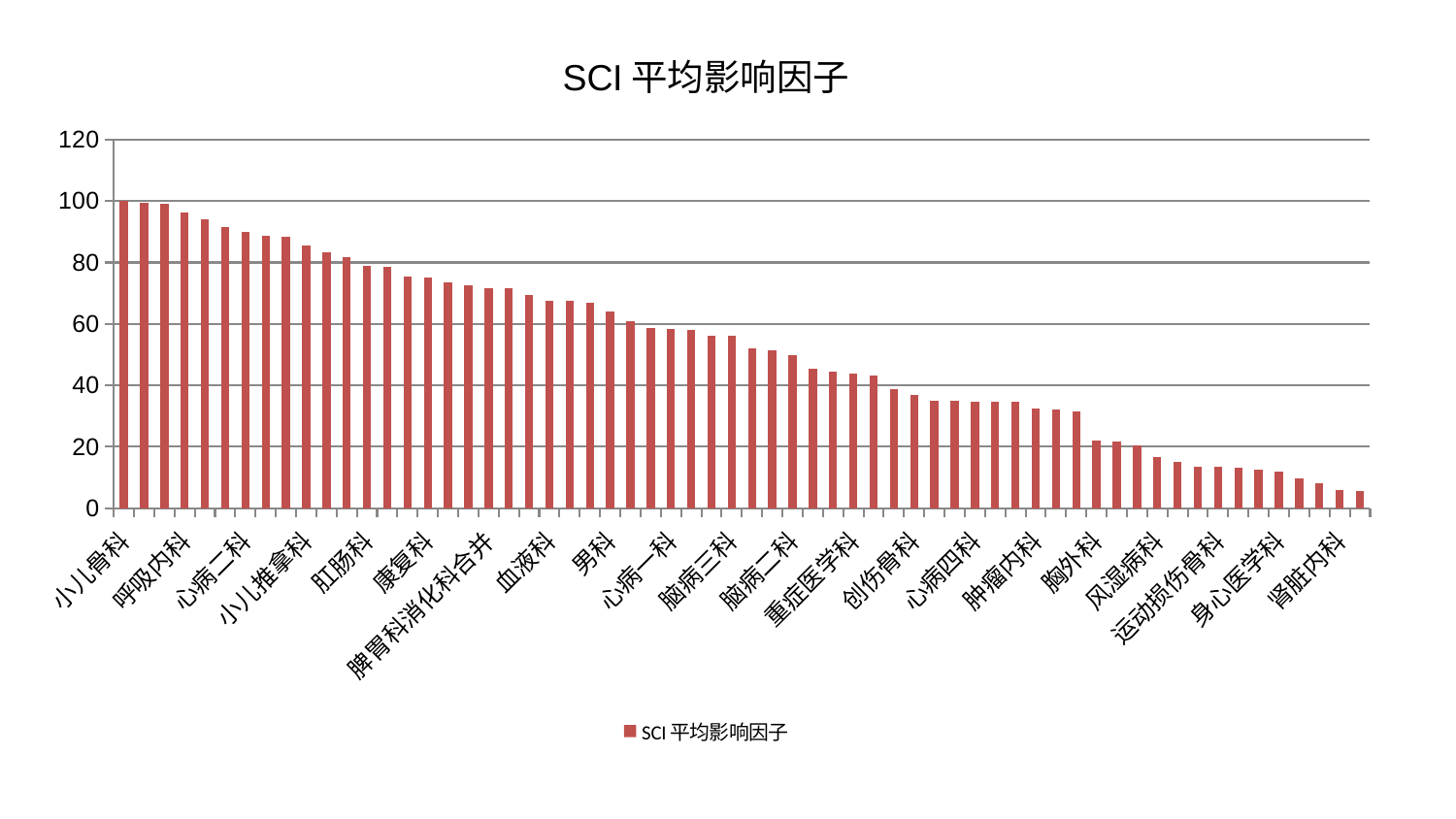

### Chart: SCI平均影响因子

| Category | SCI平均影响因子 |
|---|---|
| 小儿骨科 | 100.0 |
| 妇科 | 99.5817386085722 |
| 治未病中心 | 99.16434575143633 |
| 呼吸内科 | 96.40746481343628 |
| 老年医学科 | 94.1969353239202 |
| 中医外治中心 | 91.48491003206225 |
| 心病二科 | 90.04626535721249 |
| 乳腺甲状腺外科 | 88.61403937174518 |
| 泌尿外科 | 88.31428042488481 |
| 小儿推拿科 | 85.5438428890976 |
| 中医经典科 | 83.17274116594331 |
| 肾病科 | 81.88629517656305 |
| 肛肠科 | 78.75480620579133 |
| 内分泌科 | 78.65715945345092 |
| 西区重症医学科 | 75.57051972270784 |
| 康复科 | 75.23366444402212 |
| 妇二科 | 73.54176347415655 |
| 医院 | 72.59623721224567 |
| 脾胃科消化科合并 | 71.80297941825847 |
| 美容皮肤科 | 71.50832337613974 |
| 肝胆外科 | 69.4054116052694 |
| 血液科 | 67.63166057269882 |
| 脊柱骨科 | 67.46465446343993 |
| 产科 | 66.92571517594578 |
| 男科 | 64.19931341790341 |
| 口腔科 | 60.9839174833786 |
| 推拿科 | 58.690323294601924 |
| 心病一科 | 58.2822292587384 |
| 耳鼻喉科 | 58.01409839649444 |
| 妇科妇二科合并 | 56.232999370590214 |
| 脑病三科 | 56.18164809876783 |
| 皮肤科 | 52.08412411643143 |
| 神经内科 | 51.32412041617563 |
| 脑病二科 | 49.72844854071722 |
| 眼科 | 45.481611529125956 |
| 脑病一科 | 44.434518823604044 |
| 重症医学科 | 43.94767802178564 |
| 神经外科 | 43.11480697616402 |
| 微创骨科 | 38.74607606867849 |
| 创伤骨科 | 37.02206967534995 |
| 东区重症医学科 | 35.074629415657725 |
| 心血管内科 | 34.904769500021466 |
| 心病四科 | 34.83303215291933 |
| 普通外科 | 34.588349703460395 |
| 周围血管科 | 34.586805897437 |
| 肿瘤内科 | 32.507024829138 |
| 显微骨科 | 32.11621183933021 |
| 骨科 | 31.488989846445396 |
| 胸外科 | 22.035176177664717 |
| 针灸科 | 21.670417794974615 |
| 综合内科 | 20.40545335221245 |
| 风湿病科 | 16.775331123168595 |
| 消化内科 | 14.98340869274266 |
| 脾胃病科 | 13.626315082609684 |
| 运动损伤骨科 | 13.358027051976551 |
| 东区肾病科 | 13.216271270446569 |
| 关节骨科 | 12.675719759329228 |
| 身心医学科 | 11.818460425923117 |
| 儿科 | 9.568022994922494 |
| 心病三科 | 8.187458974390315 |
| 肾脏内科 | 5.930976661671475 |
| 肝病科 | 5.595606596893501 |
159